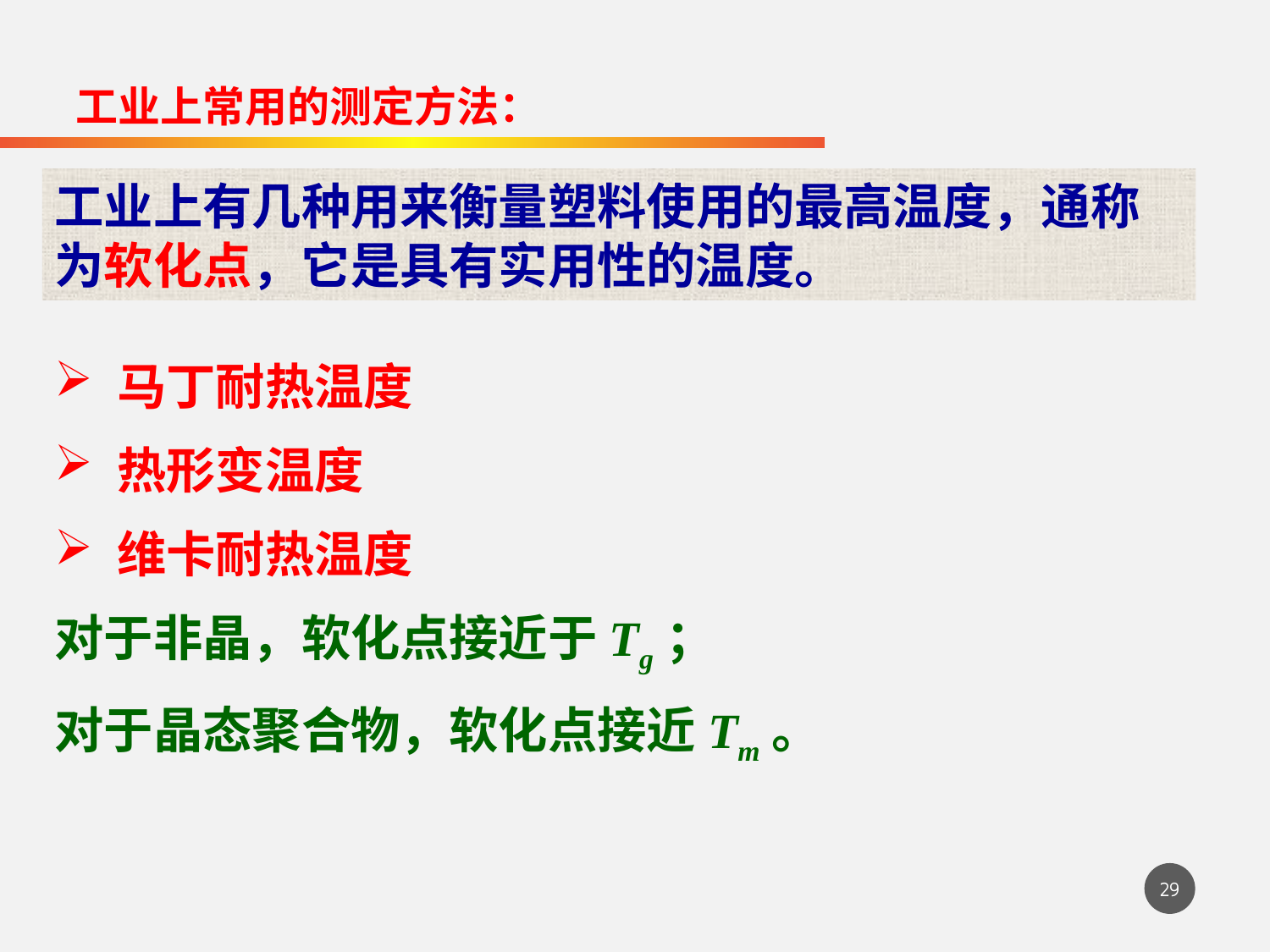

工业上常用的测定方法：
工业上有几种用来衡量塑料使用的最高温度，通称为软化点，它是具有实用性的温度。
 马丁耐热温度
 热形变温度
 维卡耐热温度
对于非晶，软化点接近于Tg；
对于晶态聚合物，软化点接近Tm。
29